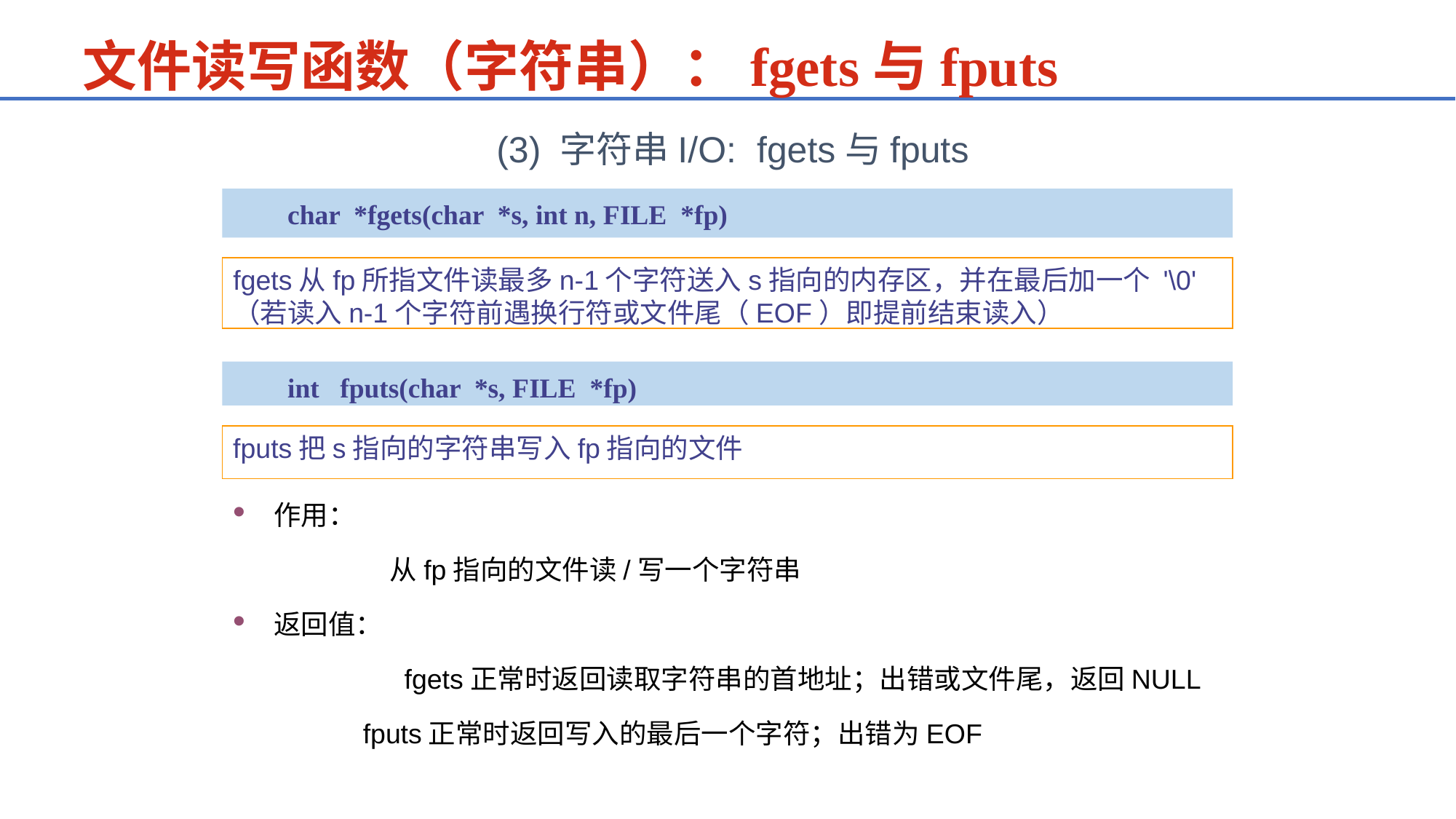

文件读写函数（字符串）：fgets与fputs
 (3) 字符串I/O:  fgets与fputs

char  *fgets(char  *s, int n, FILE  *fp)

fgets从fp所指文件读最多n-1个字符送入s指向的内存区，并在最后加一个 '\0'  （若读入n-1个字符前遇换行符或文件尾（EOF）即提前结束读入）

int   fputs(char  *s, FILE  *fp)

fputs把s指向的字符串写入fp指向的文件
作用：
	从fp指向的文件读/写一个字符串
返回值：
	 fgets正常时返回读取字符串的首地址；出错或文件尾，返回NULL
                 fputs正常时返回写入的最后一个字符；出错为EOF